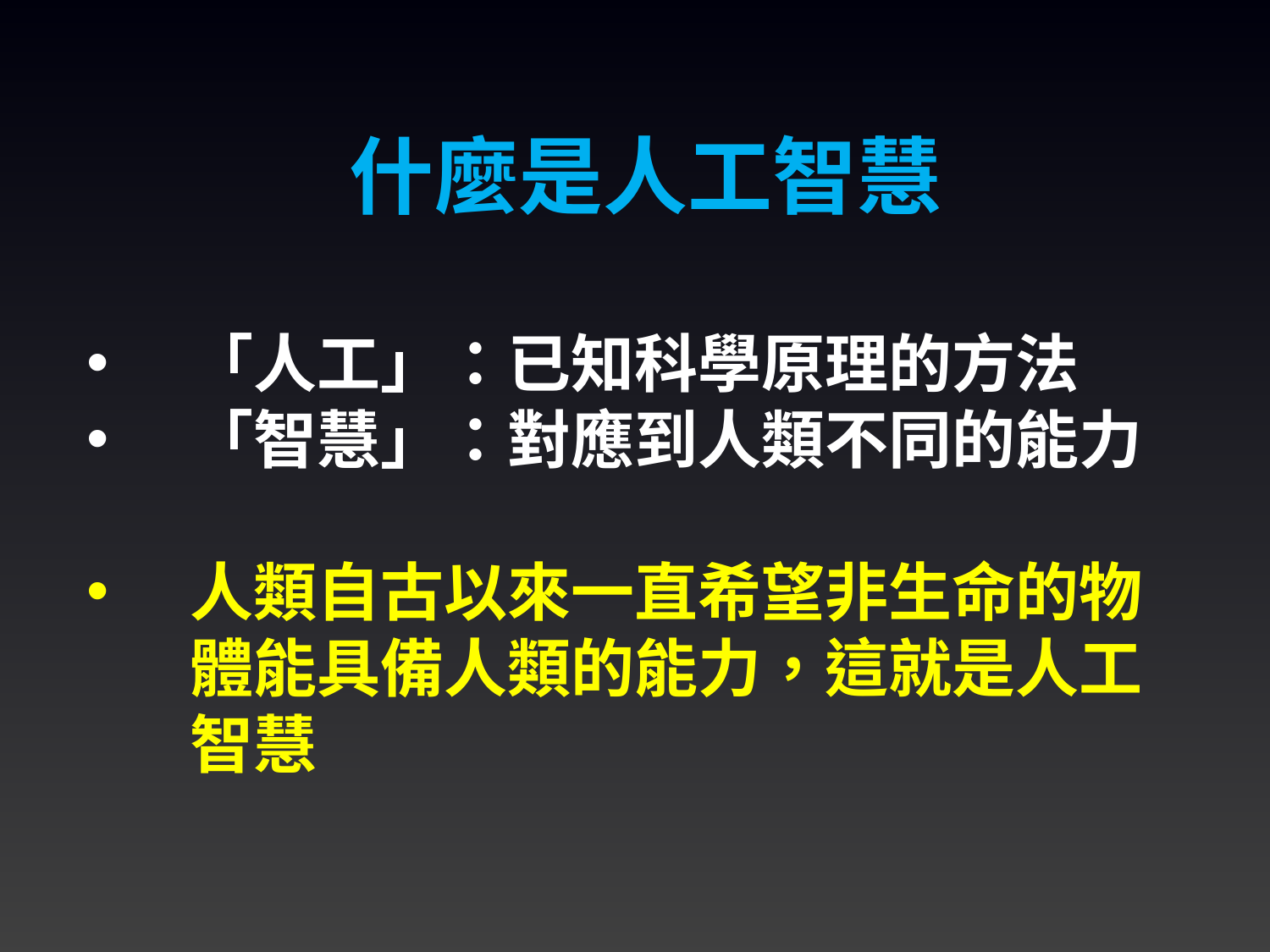

什麼是人工智慧
「人工」：已知科學原理的方法
「智慧」：對應到人類不同的能力

人類自古以來一直希望非生命的物體能具備人類的能力，這就是人工智慧